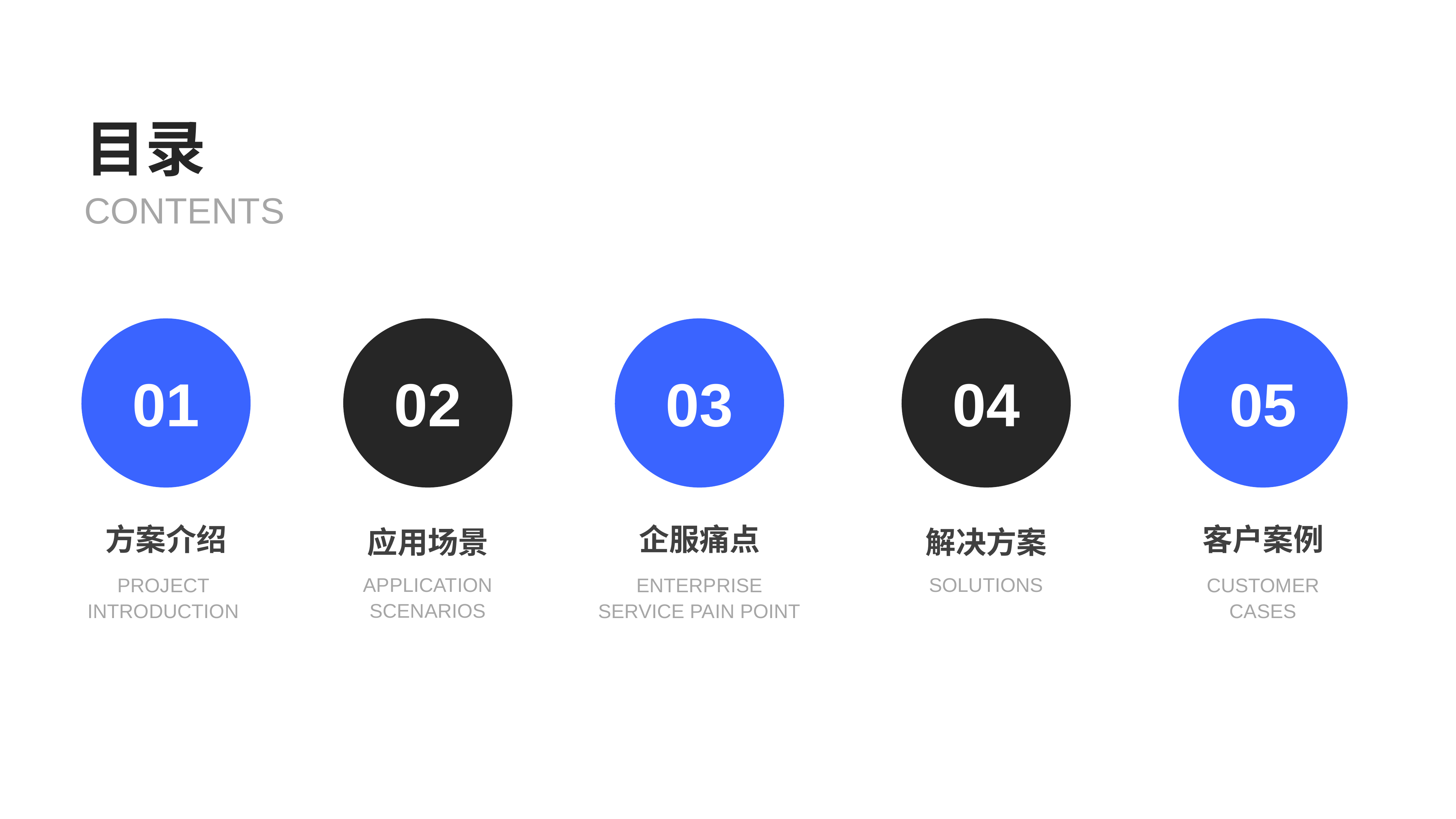

目录
CONTENTS

01
02
03
04
05
方案介绍
客户案例
企服痛点
应用场景
解决方案
APPLICATION SCENARIOS
SOLUTIONS
PROJECT
INTRODUCTION
ENTERPRISE SERVICE PAIN POINT
CUSTOMER CASES